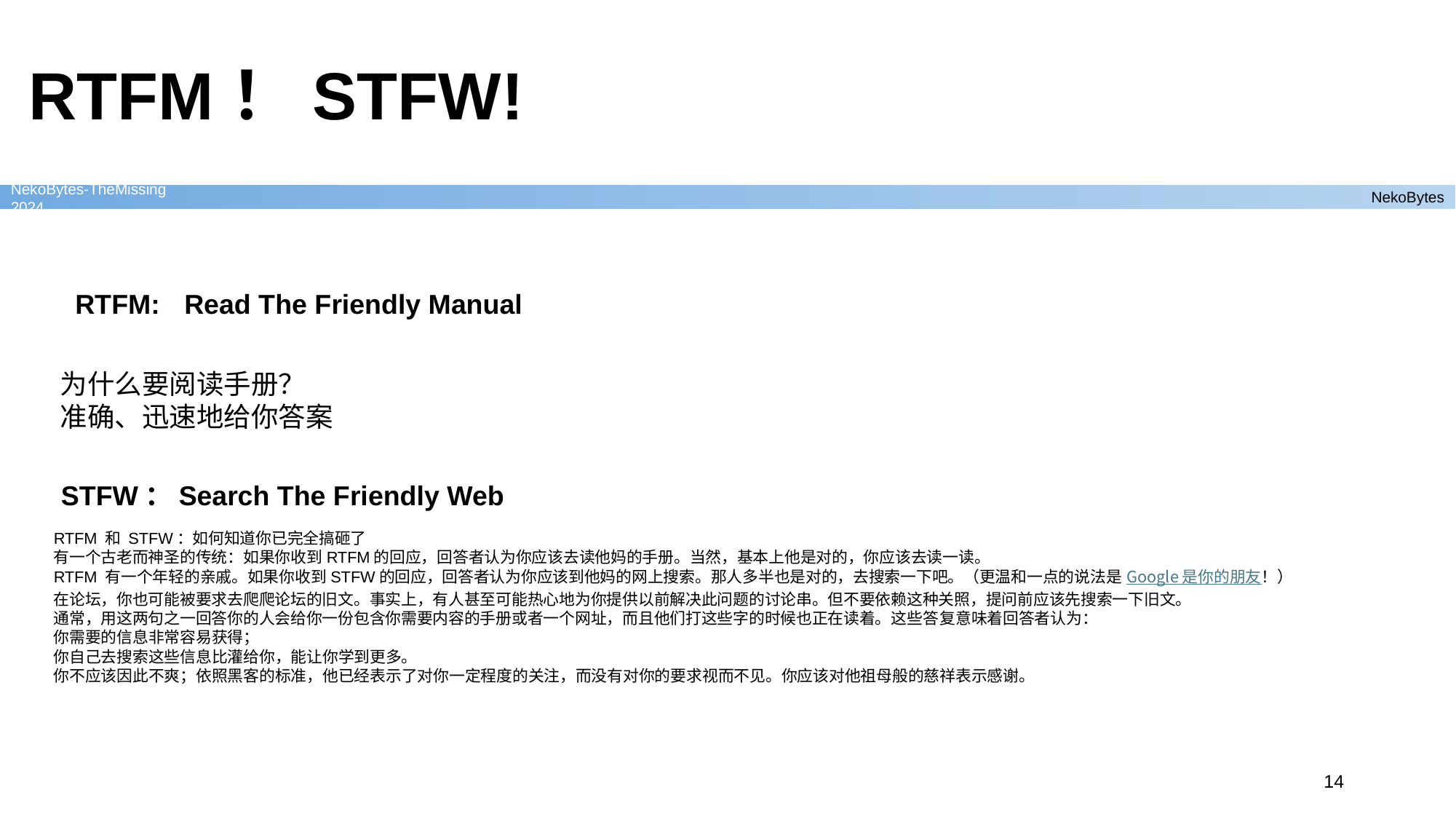

# RTFM！STFW!
RTFM:	Read The Friendly Manual
为什么要阅读手册？
准确、迅速地给你答案
STFW：Search The Friendly Web
RTFM 和 STFW：如何知道你已完全搞砸了
有一个古老而神圣的传统：如果你收到RTFM的回应，回答者认为你应该去读他妈的手册。当然，基本上他是对的，你应该去读一读。
RTFM 有一个年轻的亲戚。如果你收到STFW的回应，回答者认为你应该到他妈的网上搜索。那人多半也是对的，去搜索一下吧。（更温和一点的说法是 Google 是你的朋友！）
在论坛，你也可能被要求去爬爬论坛的旧文。事实上，有人甚至可能热心地为你提供以前解决此问题的讨论串。但不要依赖这种关照，提问前应该先搜索一下旧文。
通常，用这两句之一回答你的人会给你一份包含你需要内容的手册或者一个网址，而且他们打这些字的时候也正在读着。这些答复意味着回答者认为：
你需要的信息非常容易获得；
你自己去搜索这些信息比灌给你，能让你学到更多。
你不应该因此不爽；依照黑客的标准，他已经表示了对你一定程度的关注，而没有对你的要求视而不见。你应该对他祖母般的慈祥表示感谢。

14